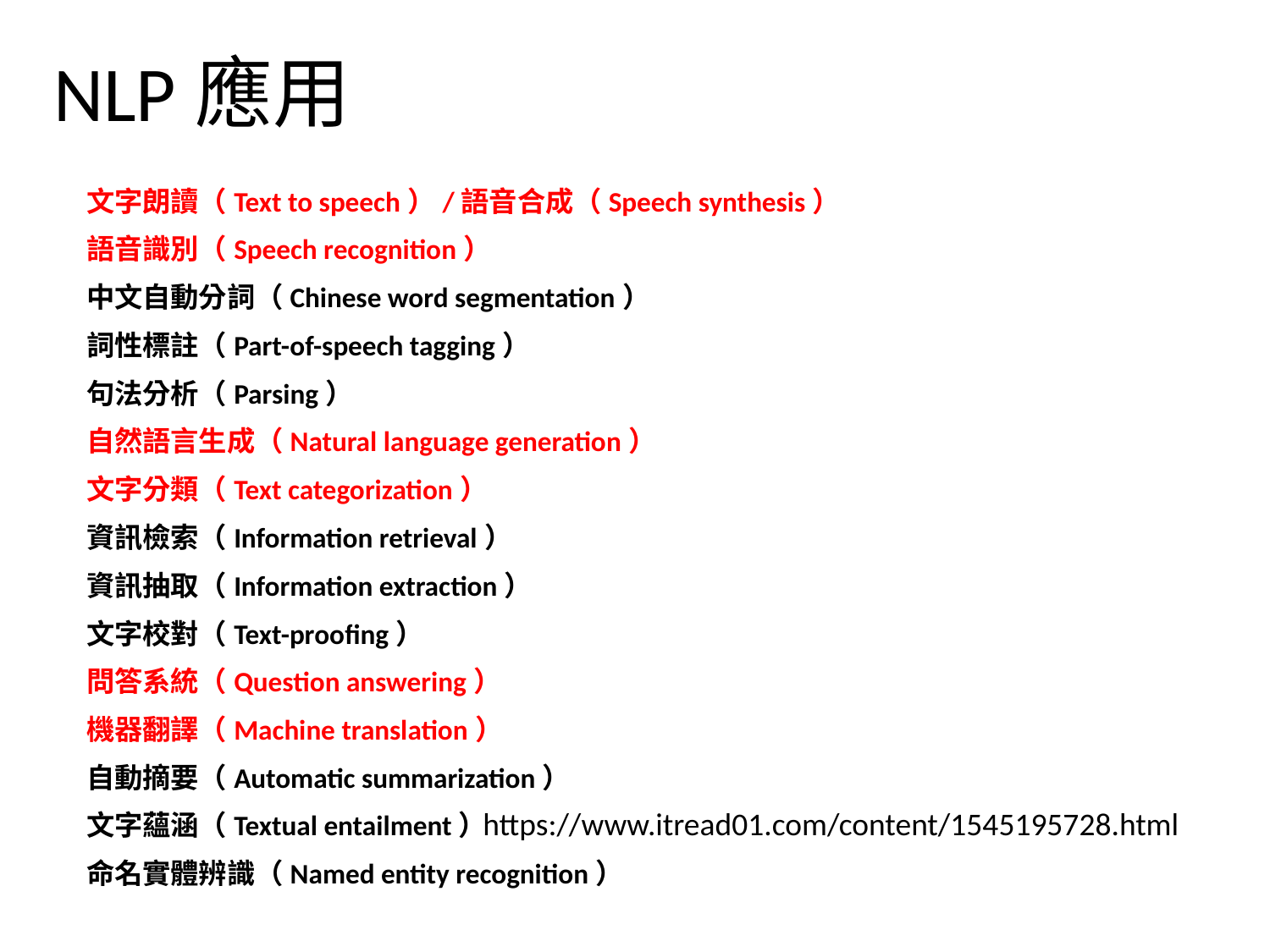

# NLP應用
文字朗讀（Text to speech）/語音合成（Speech synthesis）
語音識別（Speech recognition）
中文自動分詞（Chinese word segmentation）
詞性標註（Part-of-speech tagging）
句法分析（Parsing）
自然語言生成（Natural language generation）
文字分類（Text categorization）
資訊檢索（Information retrieval）
資訊抽取（Information extraction）
文字校對（Text-proofing）
問答系統（Question answering）
機器翻譯（Machine translation）
自動摘要（Automatic summarization）
文字蘊涵（Textual entailment）
命名實體辨識（Named entity recognition）
https://www.itread01.com/content/1545195728.html